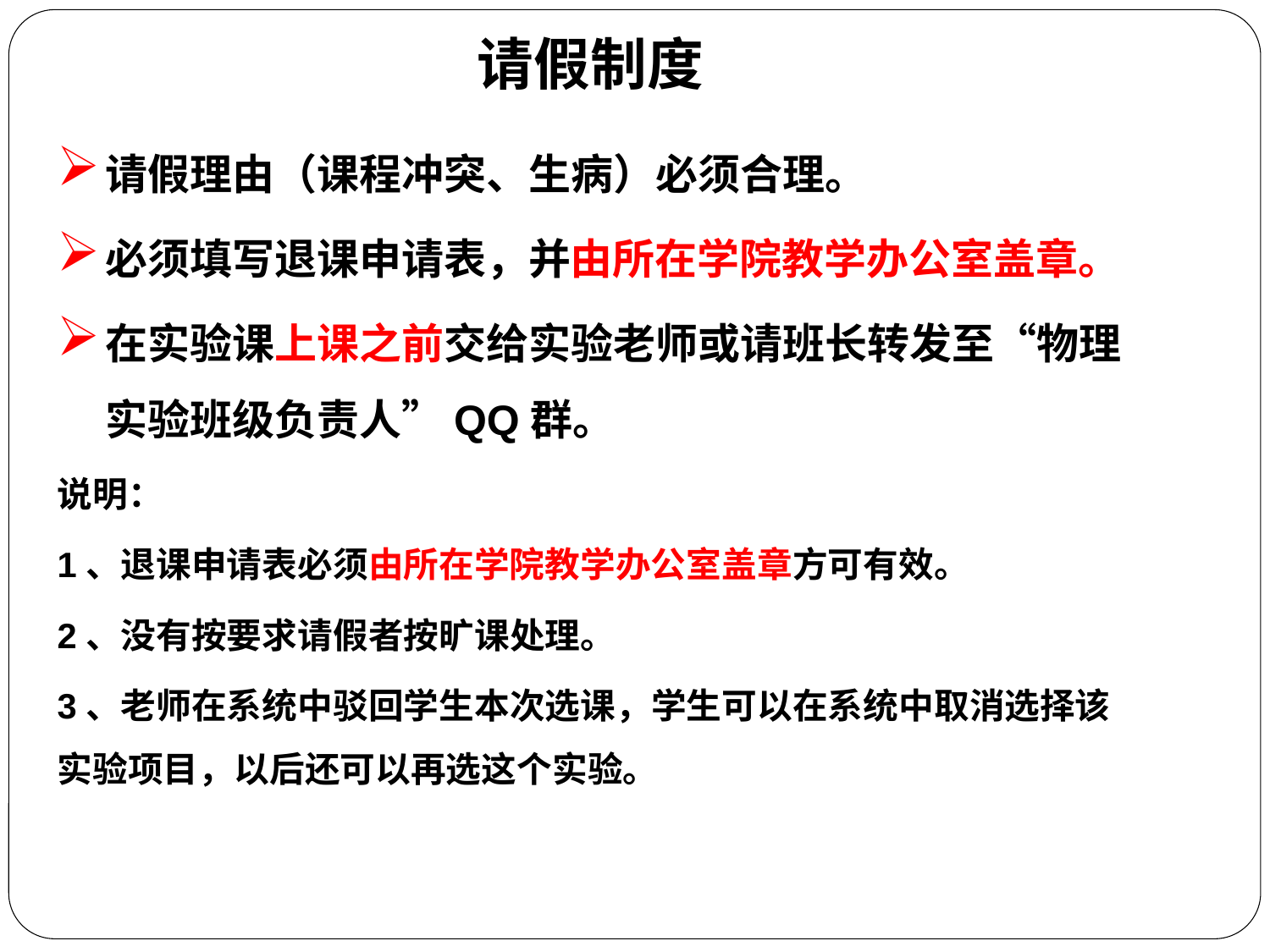

请假制度
请假理由（课程冲突、生病）必须合理。
必须填写退课申请表，并由所在学院教学办公室盖章。
在实验课上课之前交给实验老师或请班长转发至“物理实验班级负责人”QQ群。
说明：
1、退课申请表必须由所在学院教学办公室盖章方可有效。
2、没有按要求请假者按旷课处理。
3、老师在系统中驳回学生本次选课，学生可以在系统中取消选择该实验项目，以后还可以再选这个实验。